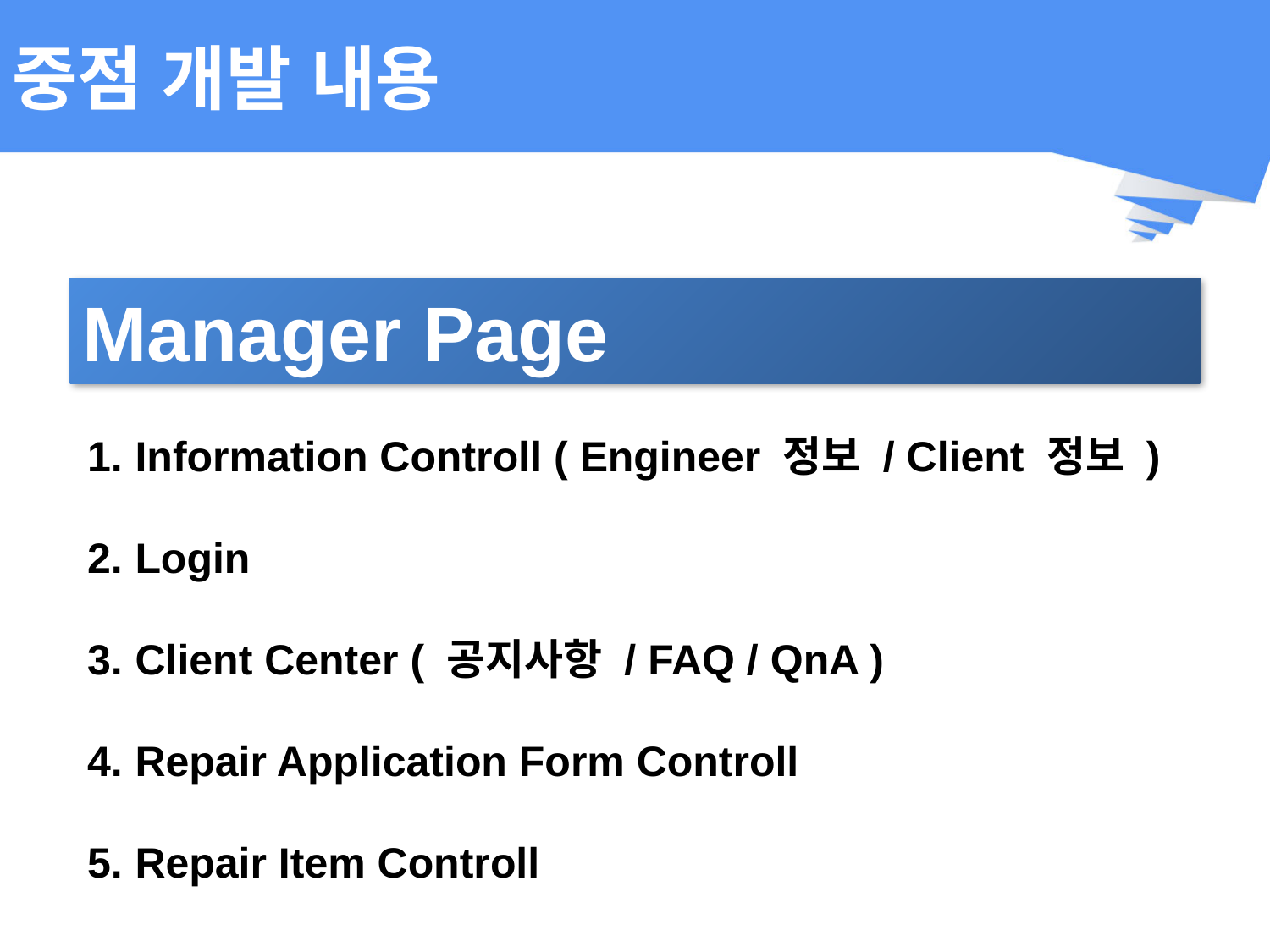

# 중점 개발 내용
Manager Page

Information Controll ( Engineer 정보 / Client 정보 )

Login

Client Center ( 공지사항 / FAQ / QnA )

Repair Application Form Controll

Repair Item Controll